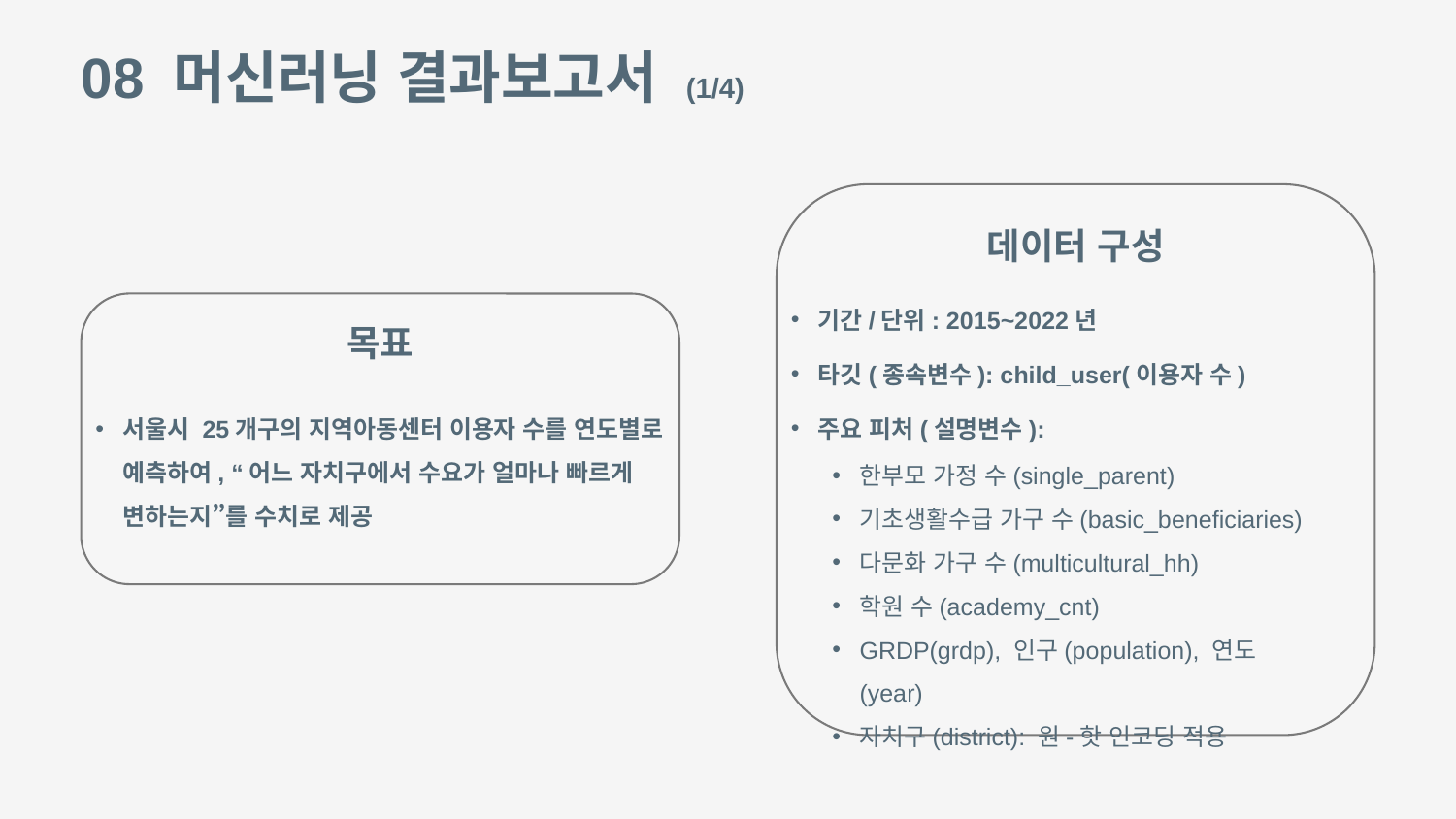

08 머신러닝 결과보고서 (1/4)

데이터 구성
기간/단위: 2015~2022년

타깃(종속변수): child_user(이용자 수)

주요 피처(설명변수):

목표
서울시 25개구의 지역아동센터 이용자 수를 연도별로 예측하여, “어느 자치구에서 수요가 얼마나 빠르게 변하는지”를 수치로 제공
한부모 가정 수(single_parent)
기초생활수급 가구 수(basic_beneficiaries)
다문화 가구 수(multicultural_hh)
학원 수(academy_cnt)
GRDP(grdp), 인구(population), 연도(year)
자치구(district): 원-핫 인코딩 적용